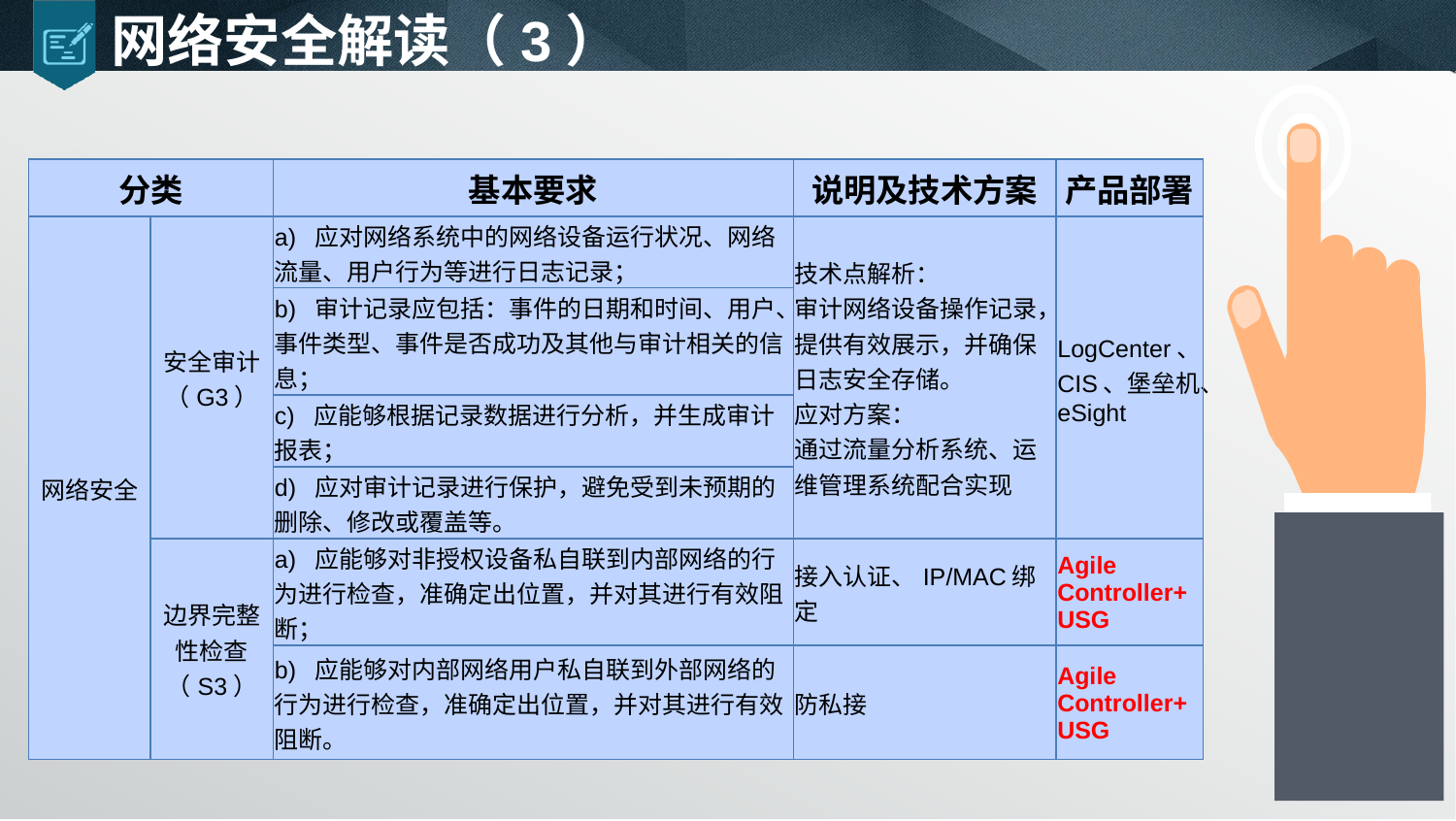

# 网络安全解读（3）

| 分类 |  | 基本要求 | 说明及技术方案 | 产品部署 |
| --- | --- | --- | --- | --- |
| 网络安全 | 安全审计（G3） | a) 应对网络系统中的网络设备运行状况、网络流量、用户行为等进行日志记录； | 技术点解析： 审计网络设备操作记录，提供有效展示，并确保日志安全存储。 应对方案： 通过流量分析系统、运维管理系统配合实现 | LogCenter、CIS、堡垒机、eSight |
|  |  | b) 审计记录应包括：事件的日期和时间、用户、事件类型、事件是否成功及其他与审计相关的信息； |  |  |
|  |  | c) 应能够根据记录数据进行分析，并生成审计报表； |  |  |
|  |  | d) 应对审计记录进行保护，避免受到未预期的删除、修改或覆盖等。 |  |  |
|  | 边界完整性检查（S3） | a) 应能够对非授权设备私自联到内部网络的行为进行检查，准确定出位置，并对其进行有效阻断； | 接入认证、IP/MAC绑定 | Agile Controller+USG |
|  |  | b) 应能够对内部网络用户私自联到外部网络的行为进行检查，准确定出位置，并对其进行有效阻断。 | 防私接 | Agile Controller+USG |